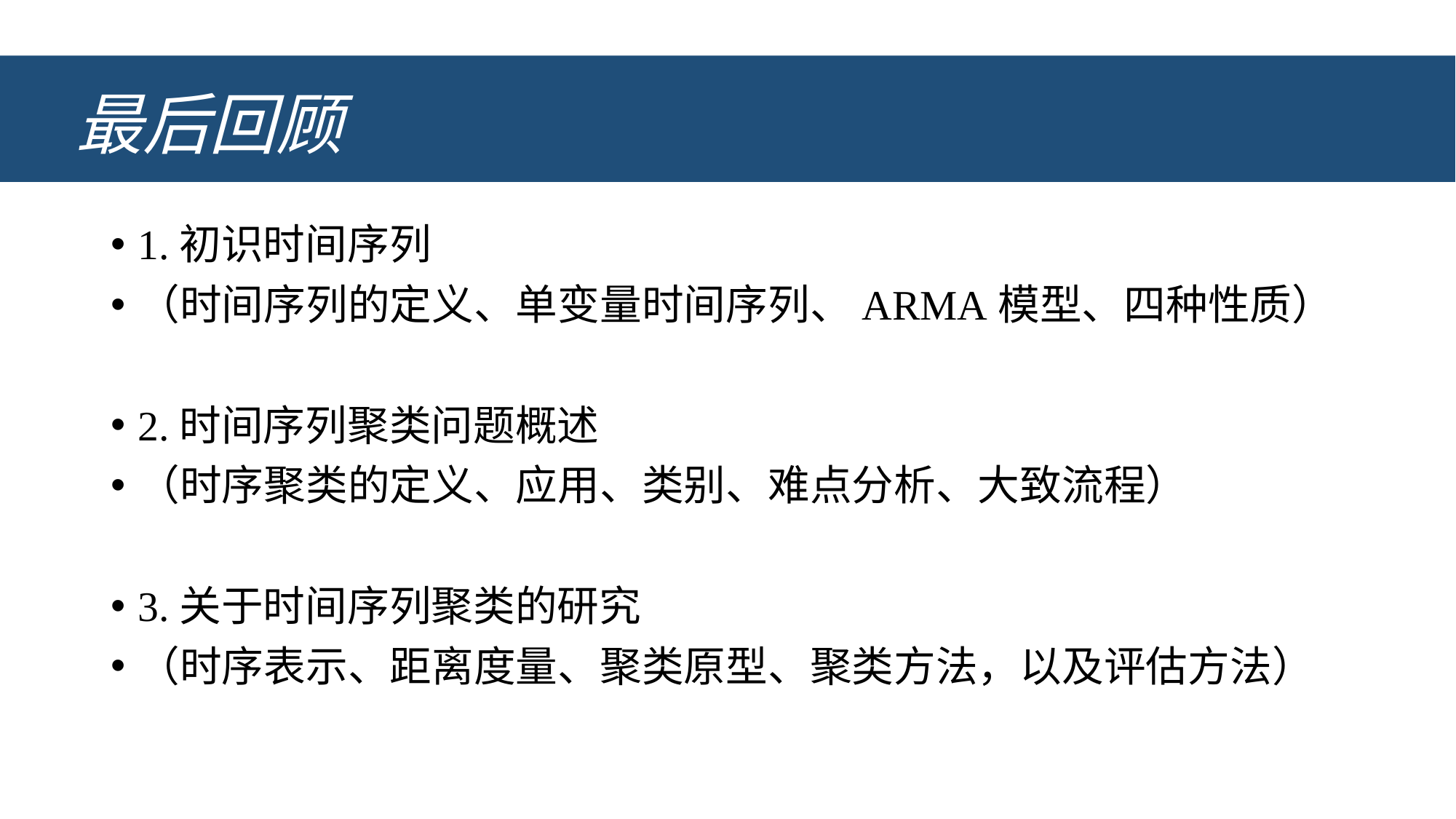

# 最后回顾

1.初识时间序列
（时间序列的定义、单变量时间序列、ARMA模型、四种性质）

2.时间序列聚类问题概述
（时序聚类的定义、应用、类别、难点分析、大致流程）

3.关于时间序列聚类的研究
（时序表示、距离度量、聚类原型、聚类方法，以及评估方法）